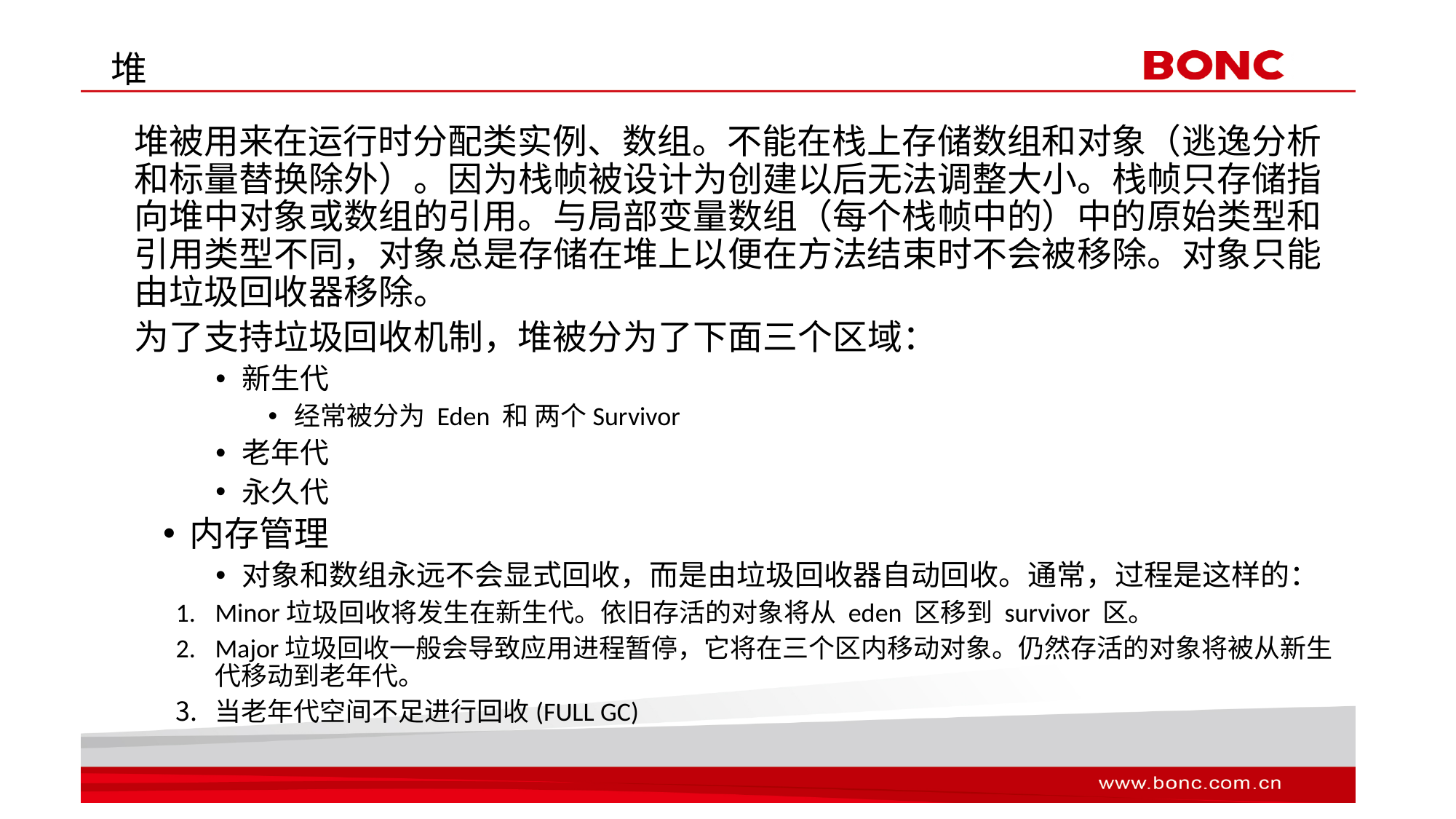

# 堆
堆被用来在运行时分配类实例、数组。不能在栈上存储数组和对象（逃逸分析和标量替换除外）。因为栈帧被设计为创建以后无法调整大小。栈帧只存储指向堆中对象或数组的引用。与局部变量数组（每个栈帧中的）中的原始类型和引用类型不同，对象总是存储在堆上以便在方法结束时不会被移除。对象只能由垃圾回收器移除。
为了支持垃圾回收机制，堆被分为了下面三个区域：
新生代
经常被分为 Eden 和 两个Survivor
老年代
永久代
内存管理
对象和数组永远不会显式回收，而是由垃圾回收器自动回收。通常，过程是这样的：
Minor垃圾回收将发生在新生代。依旧存活的对象将从 eden 区移到 survivor 区。
Major垃圾回收一般会导致应用进程暂停，它将在三个区内移动对象。仍然存活的对象将被从新生代移动到老年代。
当老年代空间不足进行回收(FULL GC)